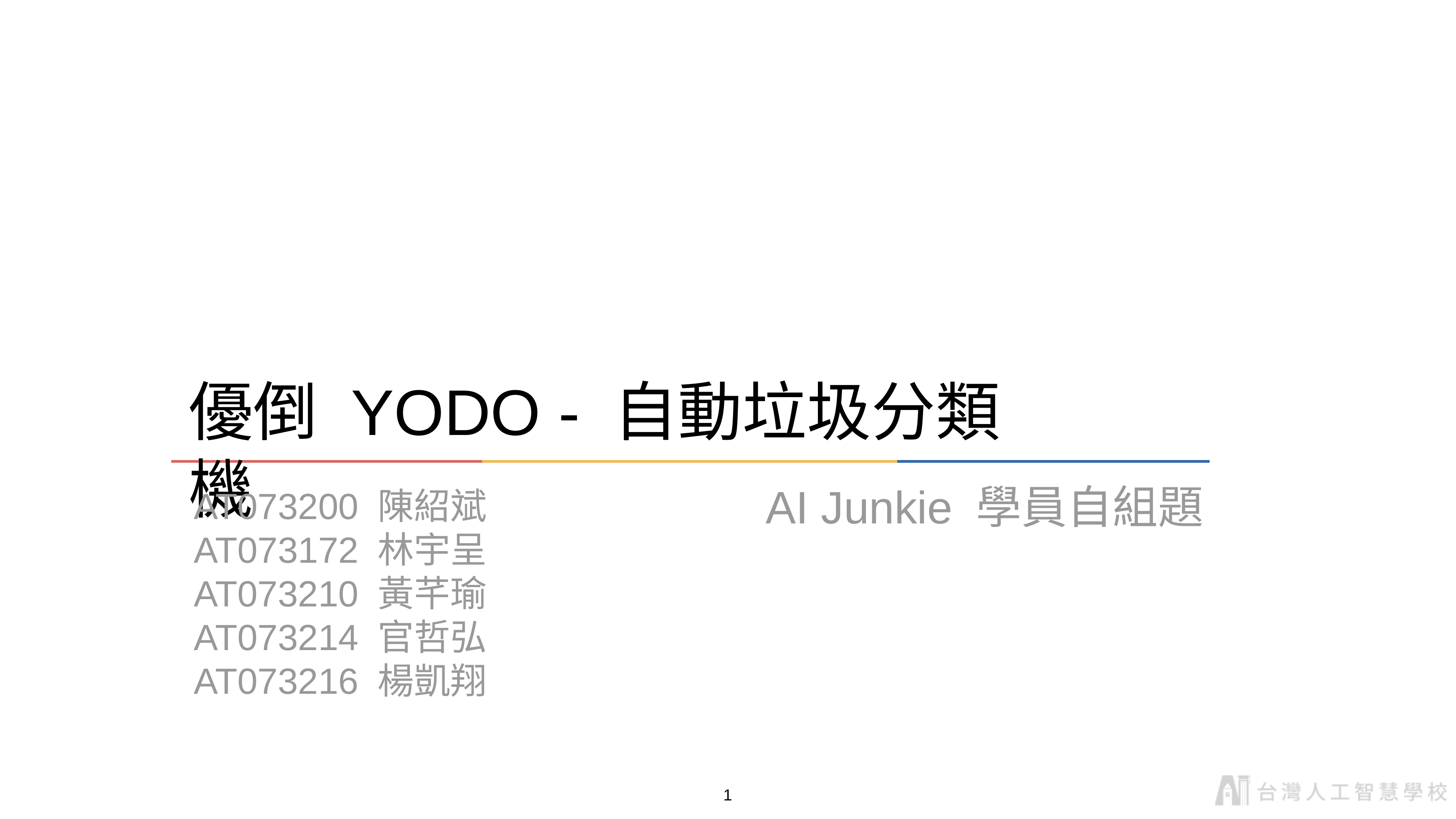

優倒 YODO - 自動垃圾分類機
AI Junkie 學員自組題
AT073200 陳紹斌
AT073172 林宇呈 AT073210 黃芊瑜 AT073214 官哲弘 AT073216 楊凱翔
1